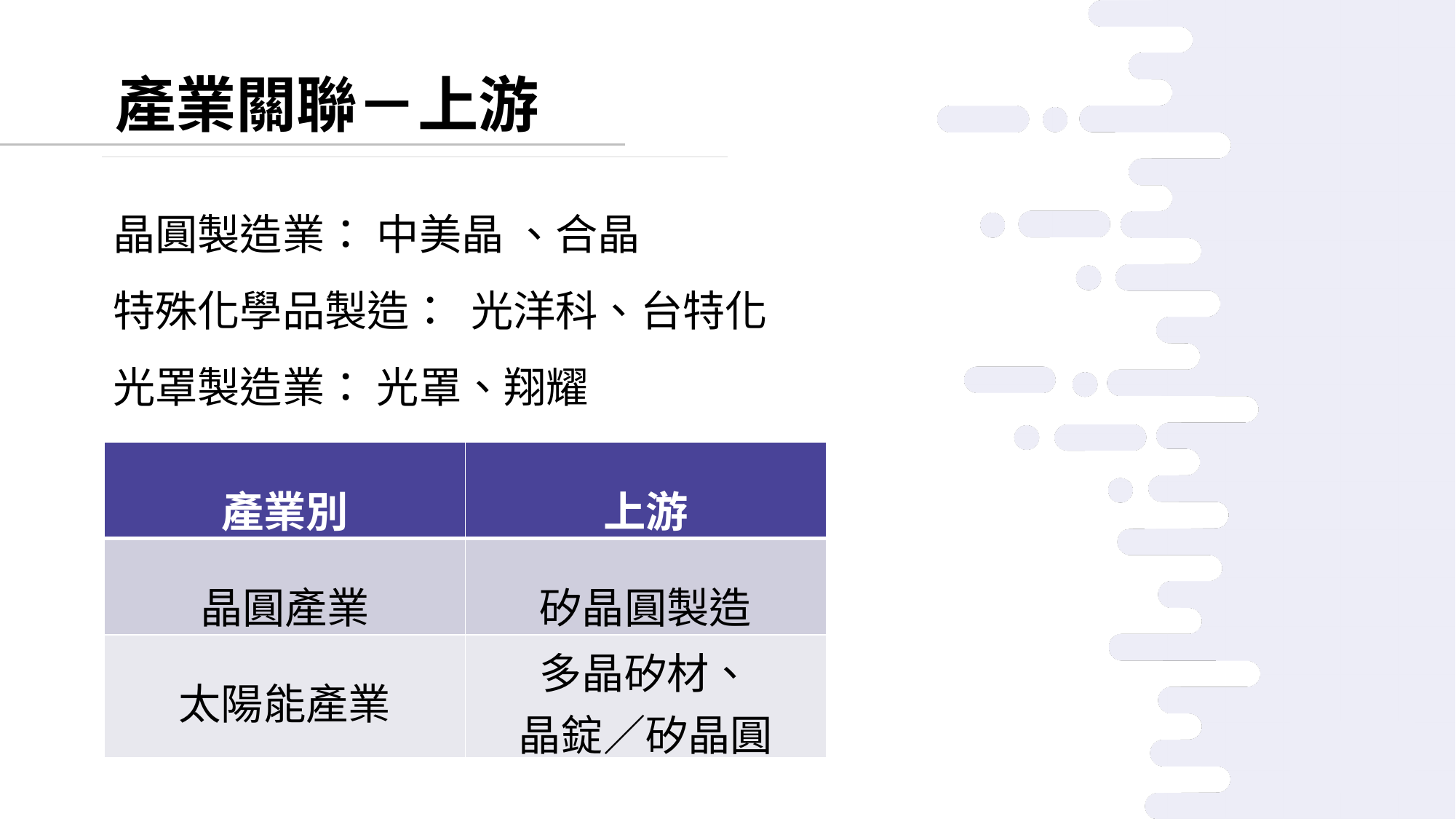

產業關聯－上游
晶圓製造業： 中美晶 、合晶
特殊化學品製造：  光洋科、台特化
光罩製造業： 光罩、翔耀
| 產業別 | 上游 |
| --- | --- |
| 晶圓產業 | 矽晶圓製造 |
| 太陽能產業 | 多晶矽材、 晶錠／矽晶圓 |